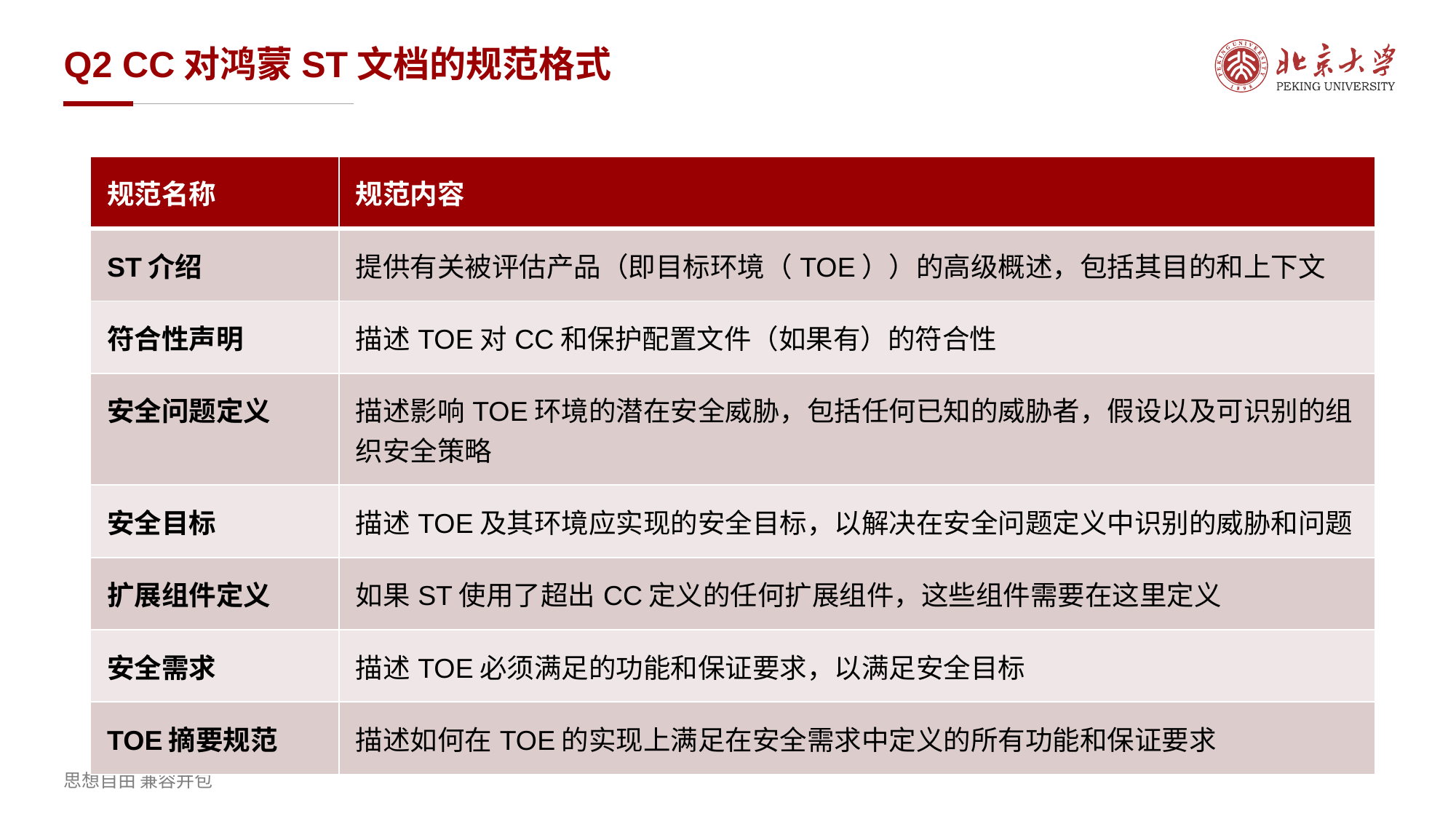

# Q2 CC对鸿蒙ST文档的规范格式
| 规范名称 | 规范内容 |
| --- | --- |
| ST介绍 | 提供有关被评估产品（即目标环境（TOE））的高级概述，包括其目的和上下文 |
| 符合性声明 | 描述TOE对CC和保护配置文件（如果有）的符合性 |
| 安全问题定义 | 描述影响TOE环境的潜在安全威胁，包括任何已知的威胁者，假设以及可识别的组织安全策略 |
| 安全目标 | 描述TOE及其环境应实现的安全目标，以解决在安全问题定义中识别的威胁和问题 |
| 扩展组件定义 | 如果ST使用了超出CC定义的任何扩展组件，这些组件需要在这里定义 |
| 安全需求 | 描述TOE必须满足的功能和保证要求，以满足安全目标 |
| TOE摘要规范 | 描述如何在TOE的实现上满足在安全需求中定义的所有功能和保证要求 |